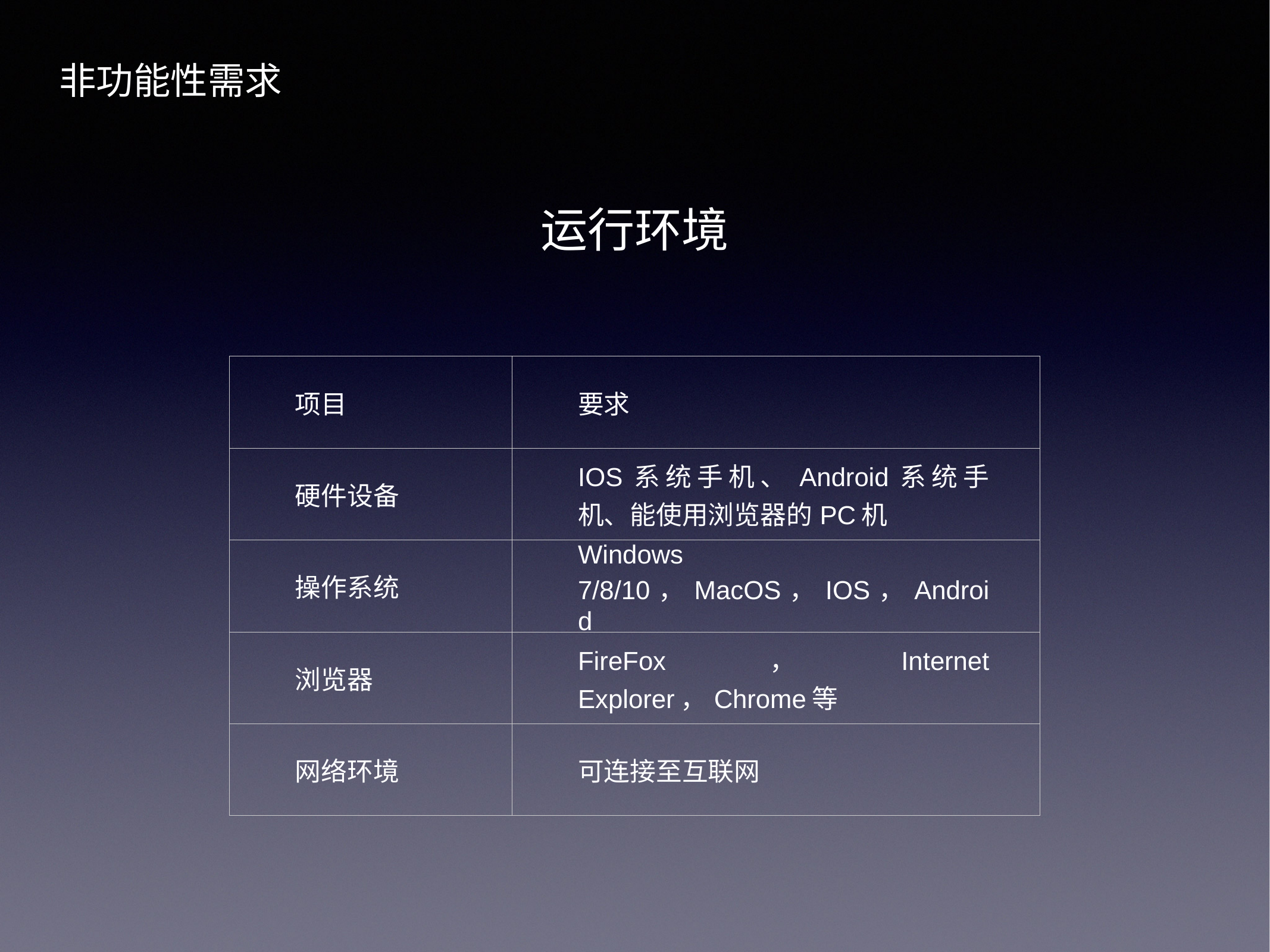

非功能性需求
运行环境
| 项目 | 要求 |
| --- | --- |
| 硬件设备 | IOS系统手机、Android系统手机、能使用浏览器的PC机 |
| 操作系统 | Windows 7/8/10，MacOS，IOS，Android |
| 浏览器 | FireFox，Internet Explorer，Chrome等 |
| 网络环境 | 可连接至互联网 |